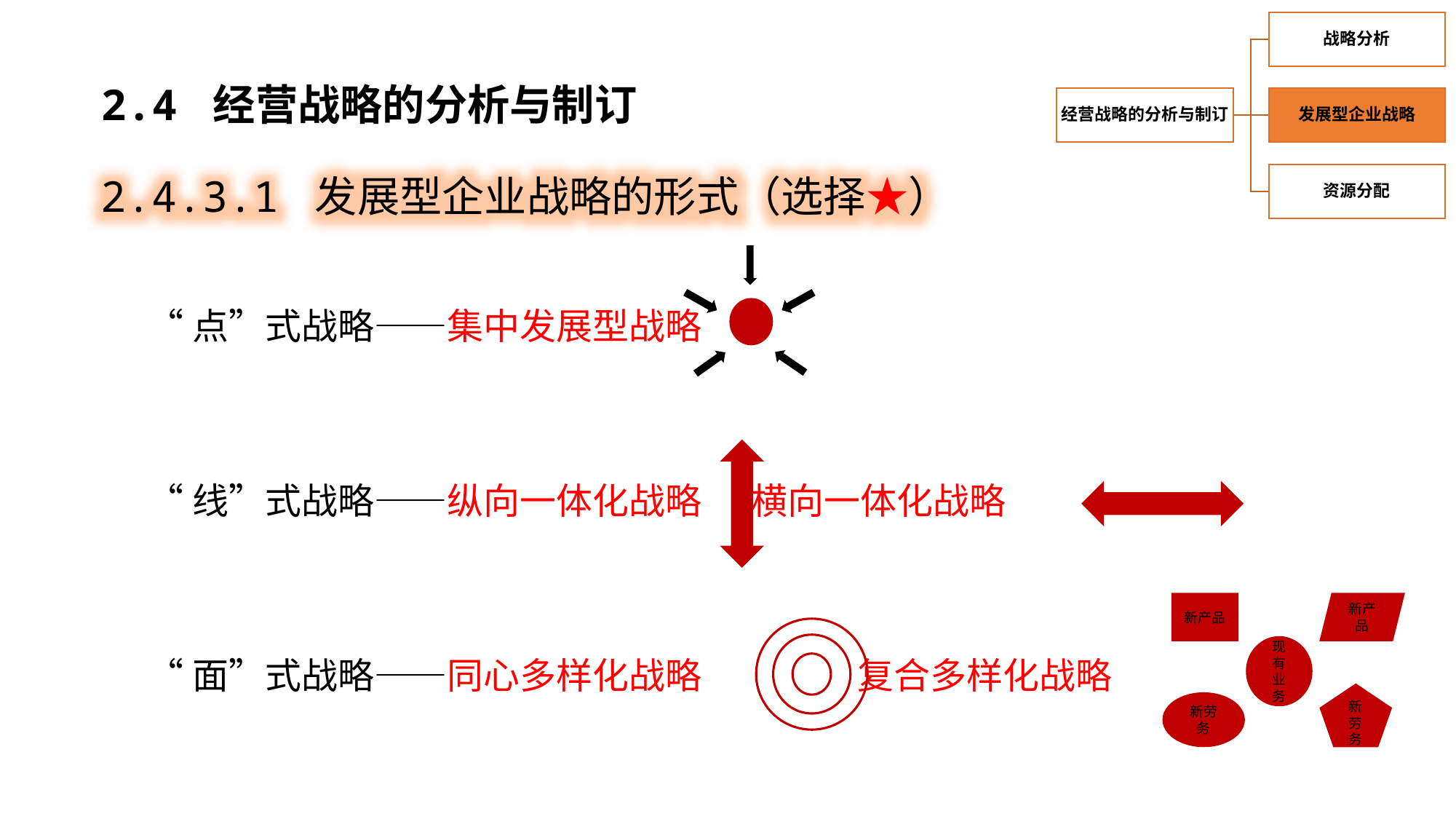

经营战略的分析与制订
战略分析
发展型企业战略
资源分配
2.4 经营战略的分析与制订
2.4.3.1 发展型企业战略的形式（选择★）

“点”式战略——集中发展型战略

“线”式战略——纵向一体化战略      横向一体化战略

“面”式战略——同心多样化战略                   复合多样化战略

新产品
新产品
现有业务
新劳务
新劳务